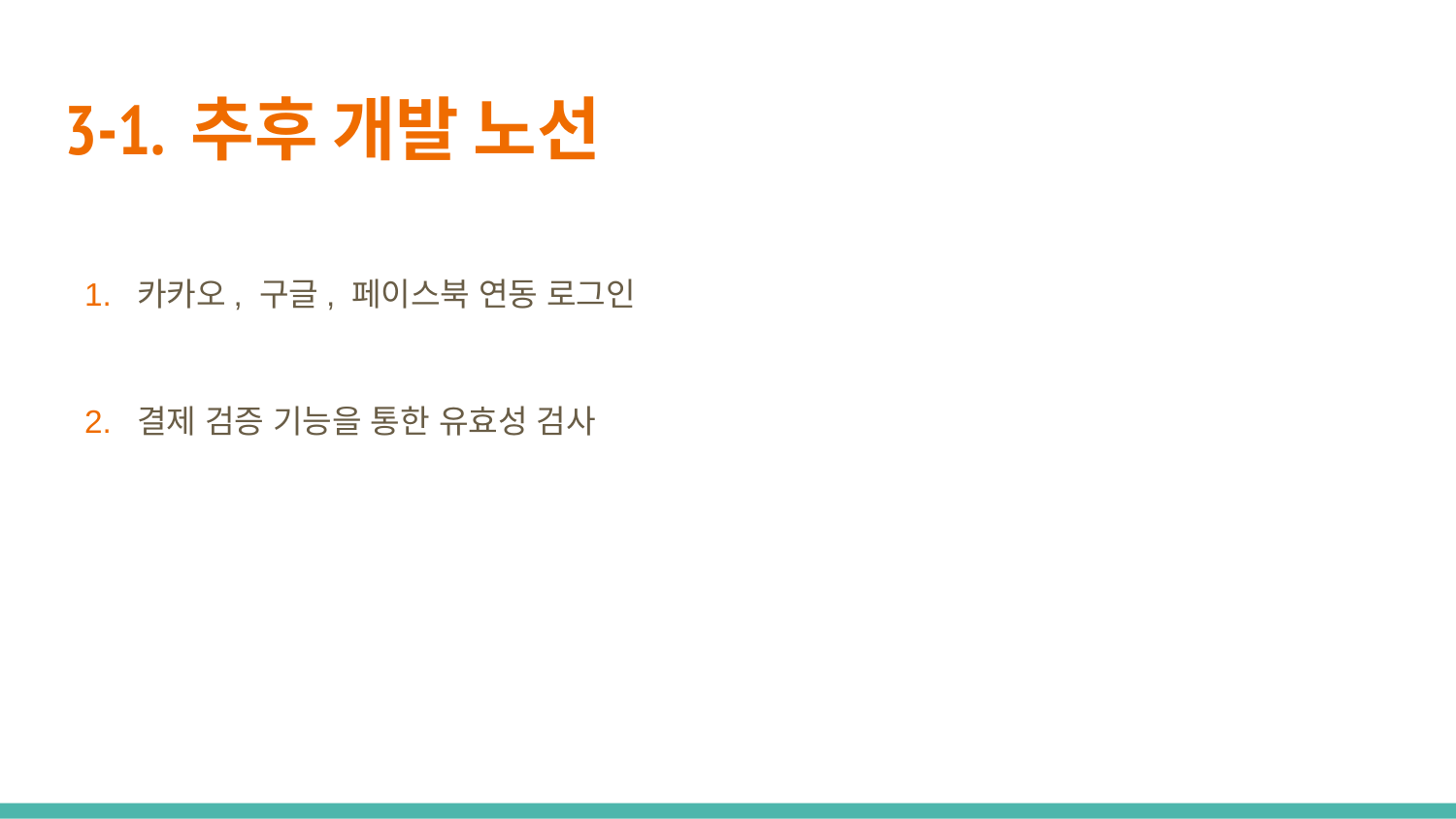

# 3-1. 추후 개발 노선

카카오, 구글, 페이스북 연동 로그인

결제 검증 기능을 통한 유효성 검사